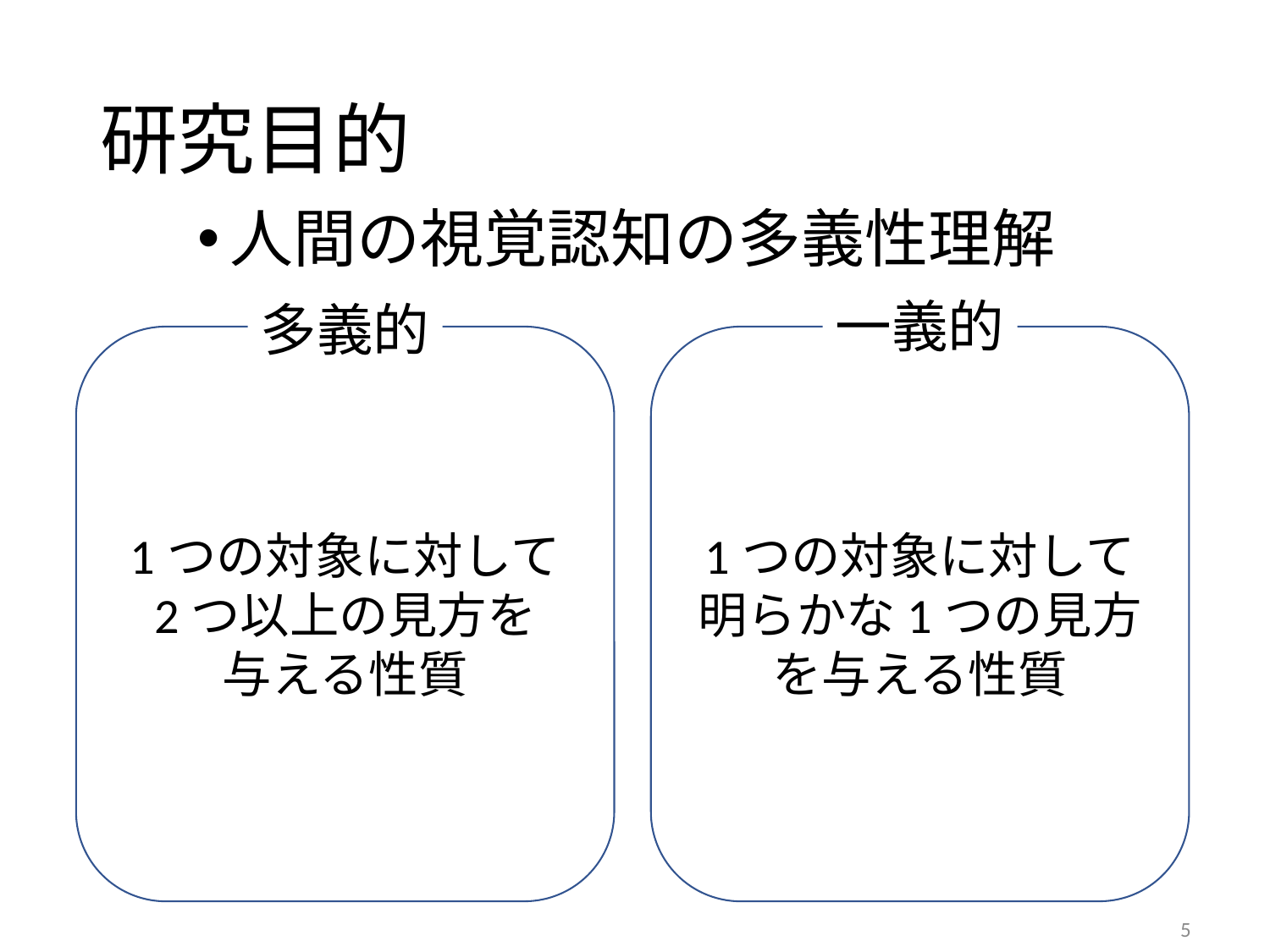

# 研究目的
人間の視覚認知の多義性理解

一義的
多義的
1つの対象に対して明らかな1つの見方を与える性質
1つの対象に対して
2つ以上の見方を
与える性質

5